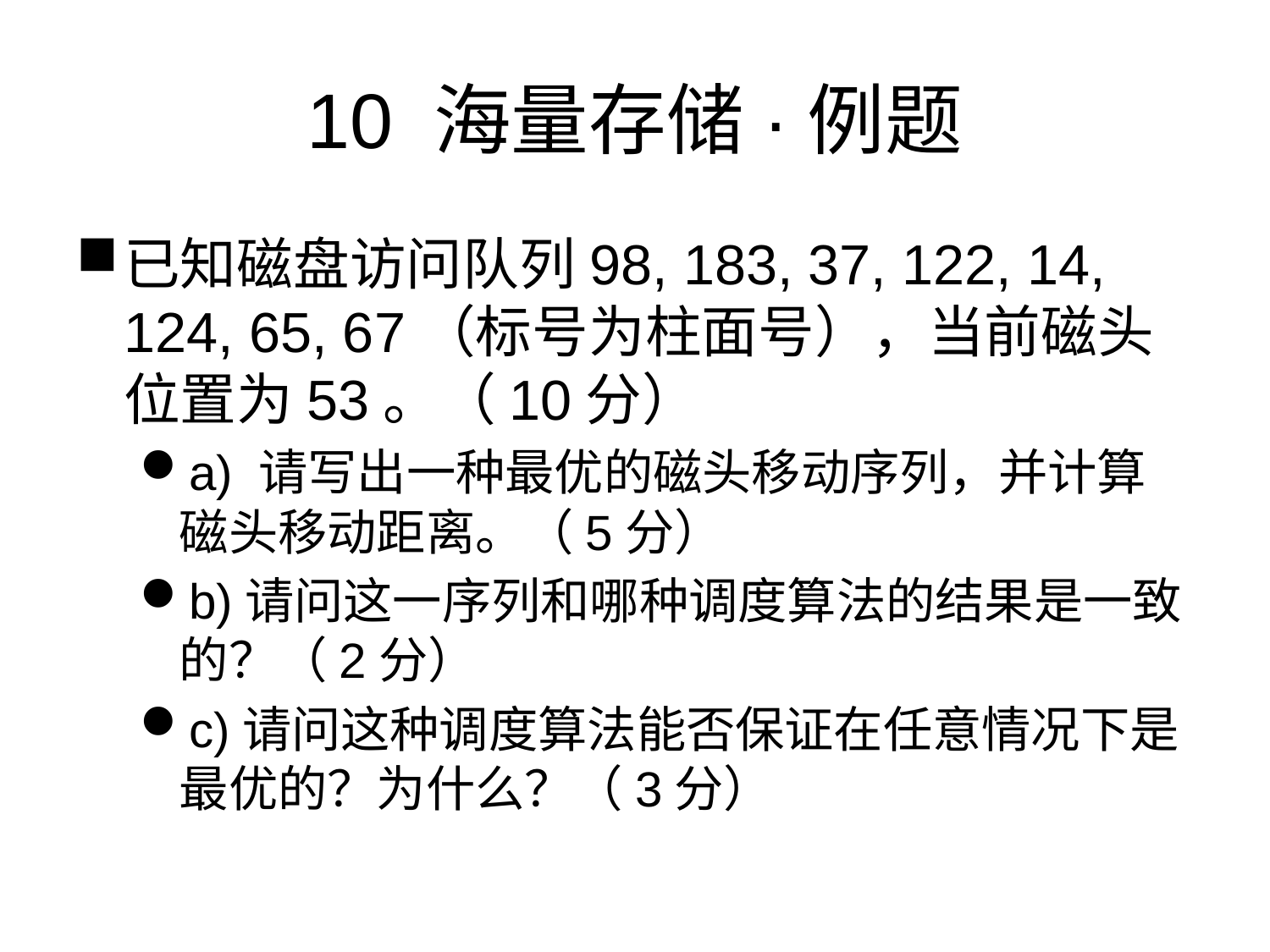

# 10 海量存储·例题
已知磁盘访问队列98, 183, 37, 122, 14, 124, 65, 67（标号为柱面号），当前磁头位置为53。（10分）
a) 请写出一种最优的磁头移动序列，并计算磁头移动距离。（5分）
b)请问这一序列和哪种调度算法的结果是一致的？（2分）
c)请问这种调度算法能否保证在任意情况下是最优的？为什么？（3分）